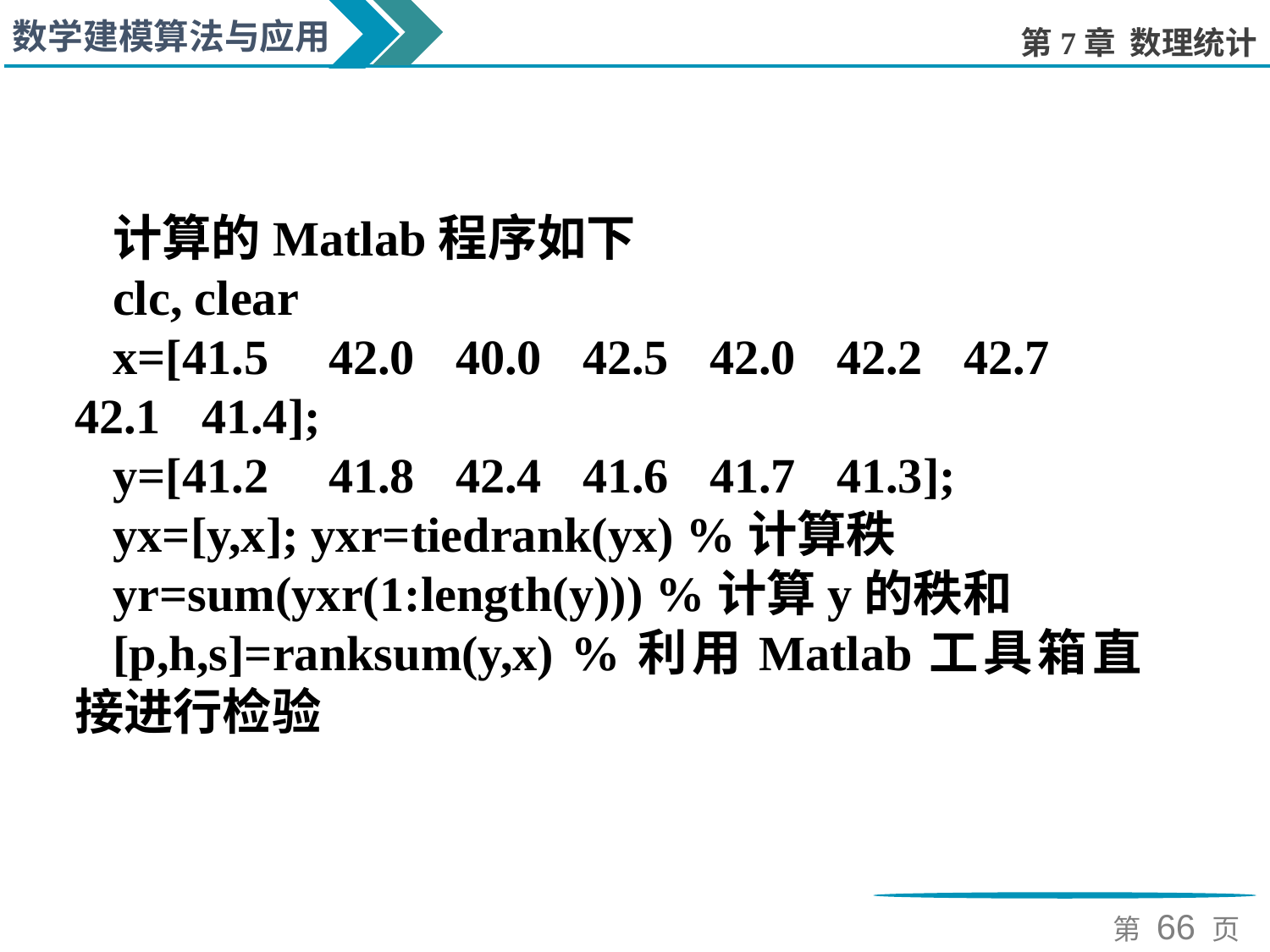

计算的Matlab程序如下
clc, clear
x=[41.5	42.0	40.0	42.5	42.0	42.2	42.7	42.1	41.4];
y=[41.2	41.8	42.4	41.6	41.7	41.3];
yx=[y,x]; yxr=tiedrank(yx) %计算秩
yr=sum(yxr(1:length(y))) %计算y的秩和
[p,h,s]=ranksum(y,x) %利用Matlab工具箱直接进行检验